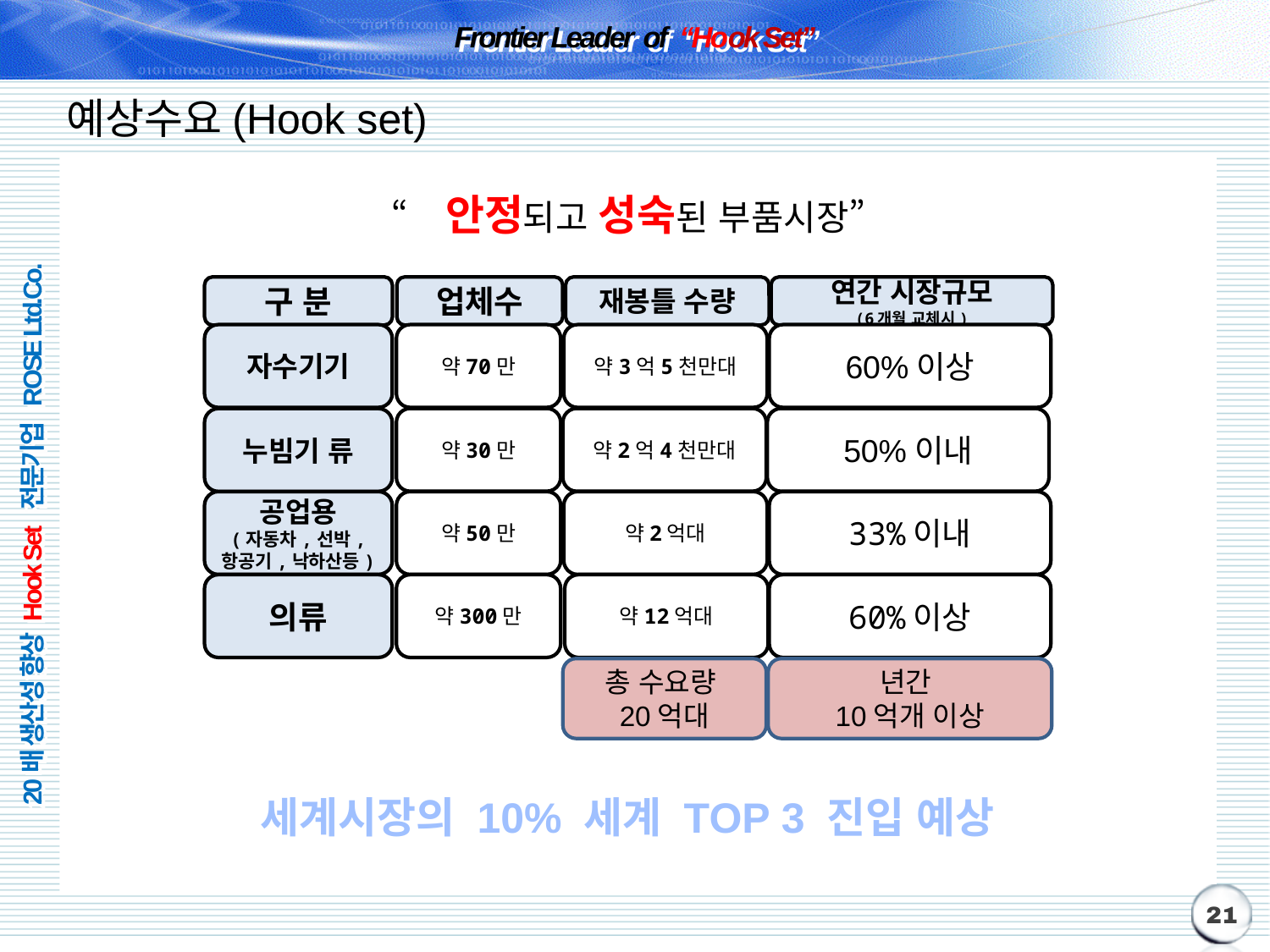

# 예상수요(Hook set)
“ 안정되고 성숙된 부품시장”
구 분
업체수
재봉틀 수량
연간 시장규모
(6개월 교체시)
자수기기
약70만
약3억5천만대
60%이상
약30만
약2억4천만대
50%이내
누빔기 류
공업용
(자동차,선박,
항공기,낙하산등)
약50만
약2억대
33%이내
약300만
약12억대
60%이상
의류
총 수요량
20억대
년간
10억개 이상
세계시장의 10% 세계 TOP 3 진입 예상